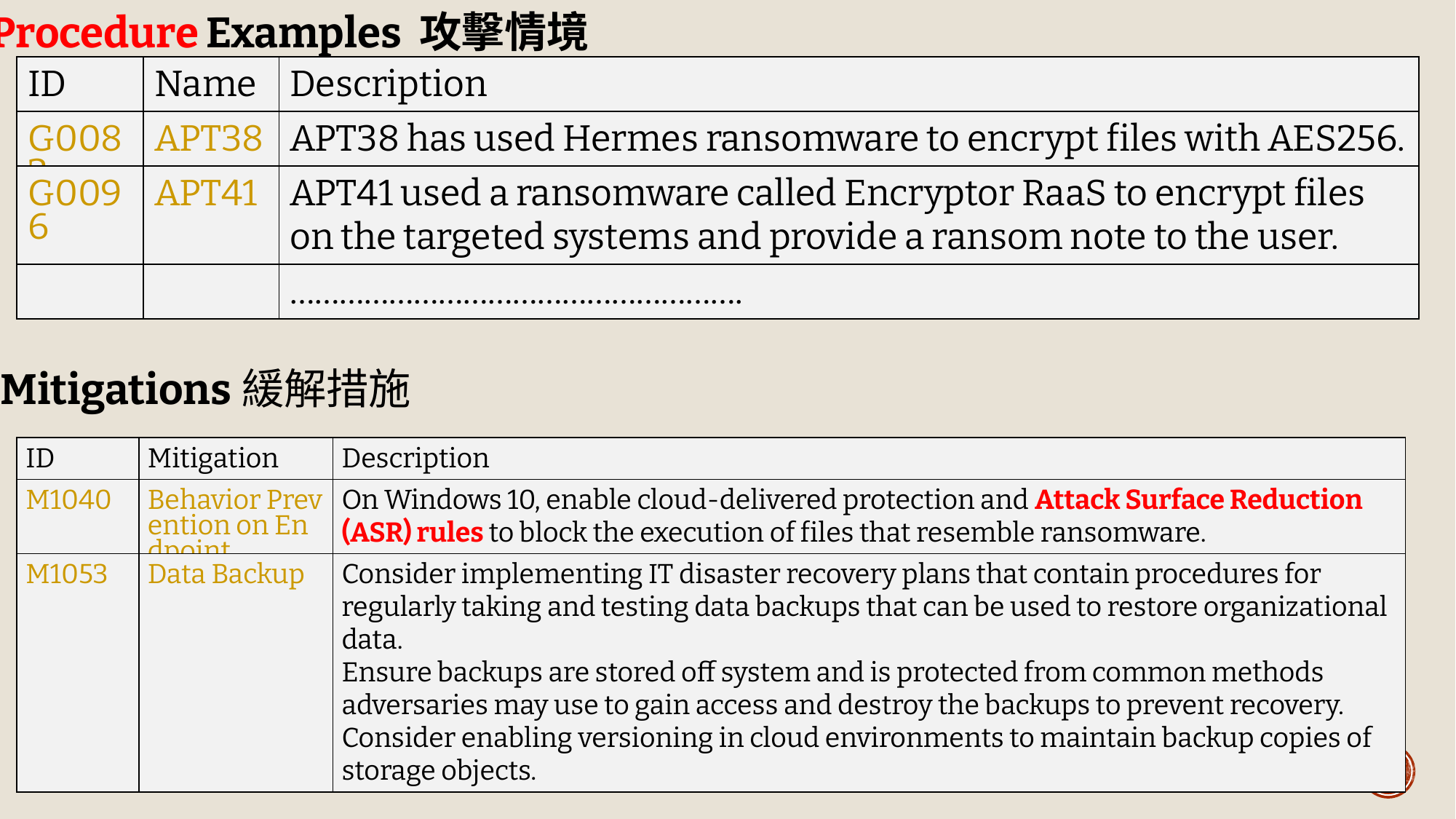

Procedure Examples 攻擊情境
| ID | Name | Description |
| --- | --- | --- |
| G0082 | APT38 | APT38 has used Hermes ransomware to encrypt files with AES256. |
| G0096 | APT41 | APT41 used a ransomware called Encryptor RaaS to encrypt files on the targeted systems and provide a ransom note to the user. |
|  |  | ………………………………………………. |
Mitigations緩解措施
| ID | Mitigation | Description |
| --- | --- | --- |
| M1040 | Behavior Prevention on Endpoint | On Windows 10, enable cloud-delivered protection and Attack Surface Reduction (ASR) rules to block the execution of files that resemble ransomware. |
| M1053 | Data Backup | Consider implementing IT disaster recovery plans that contain procedures for regularly taking and testing data backups that can be used to restore organizational data.  Ensure backups are stored off system and is protected from common methods adversaries may use to gain access and destroy the backups to prevent recovery. Consider enabling versioning in cloud environments to maintain backup copies of storage objects. |
88